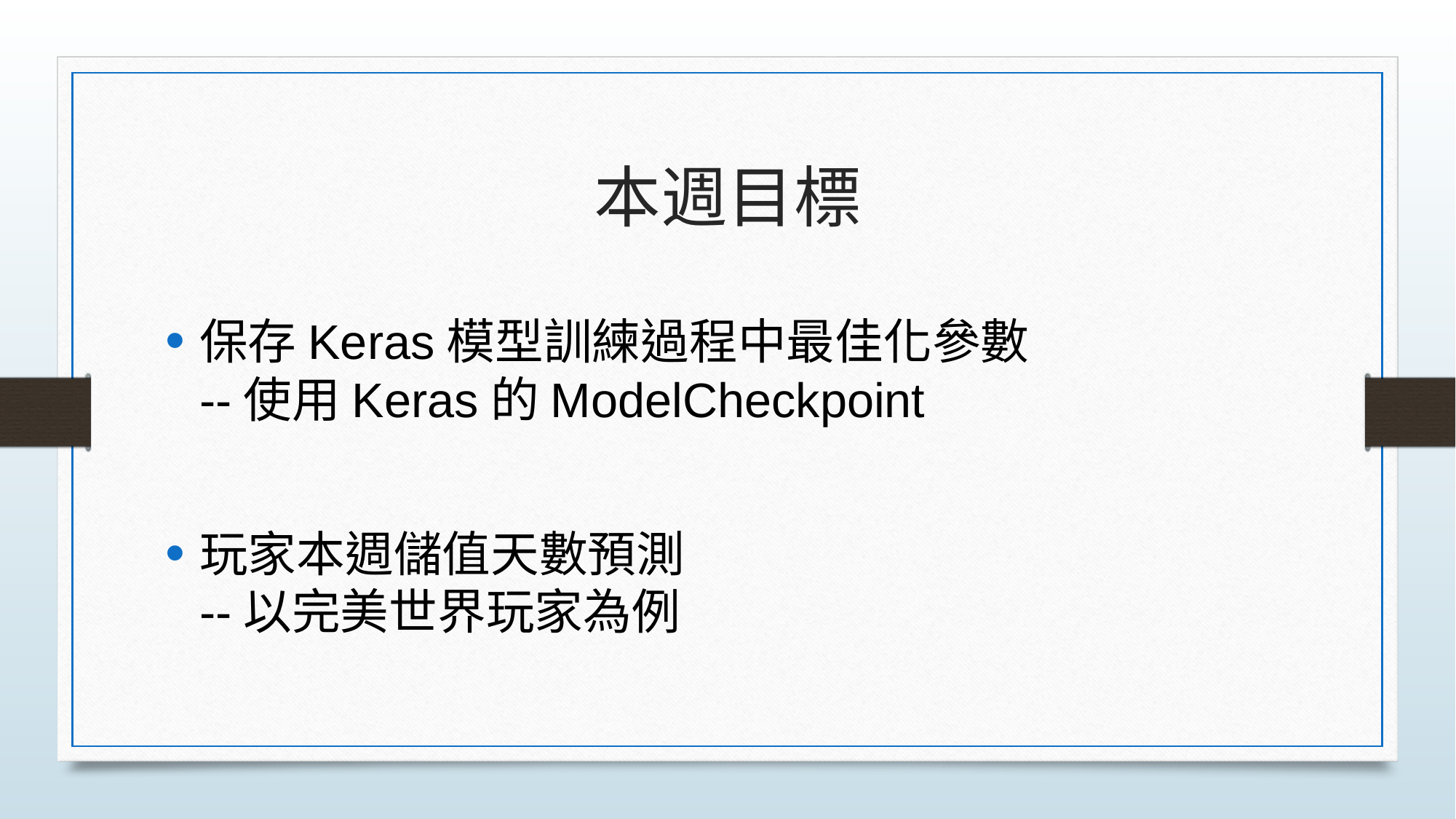

本週目標
保存Keras模型訓練過程中最佳化參數
--使用Keras的ModelCheckpoint

玩家本週儲值天數預測
--以完美世界玩家為例